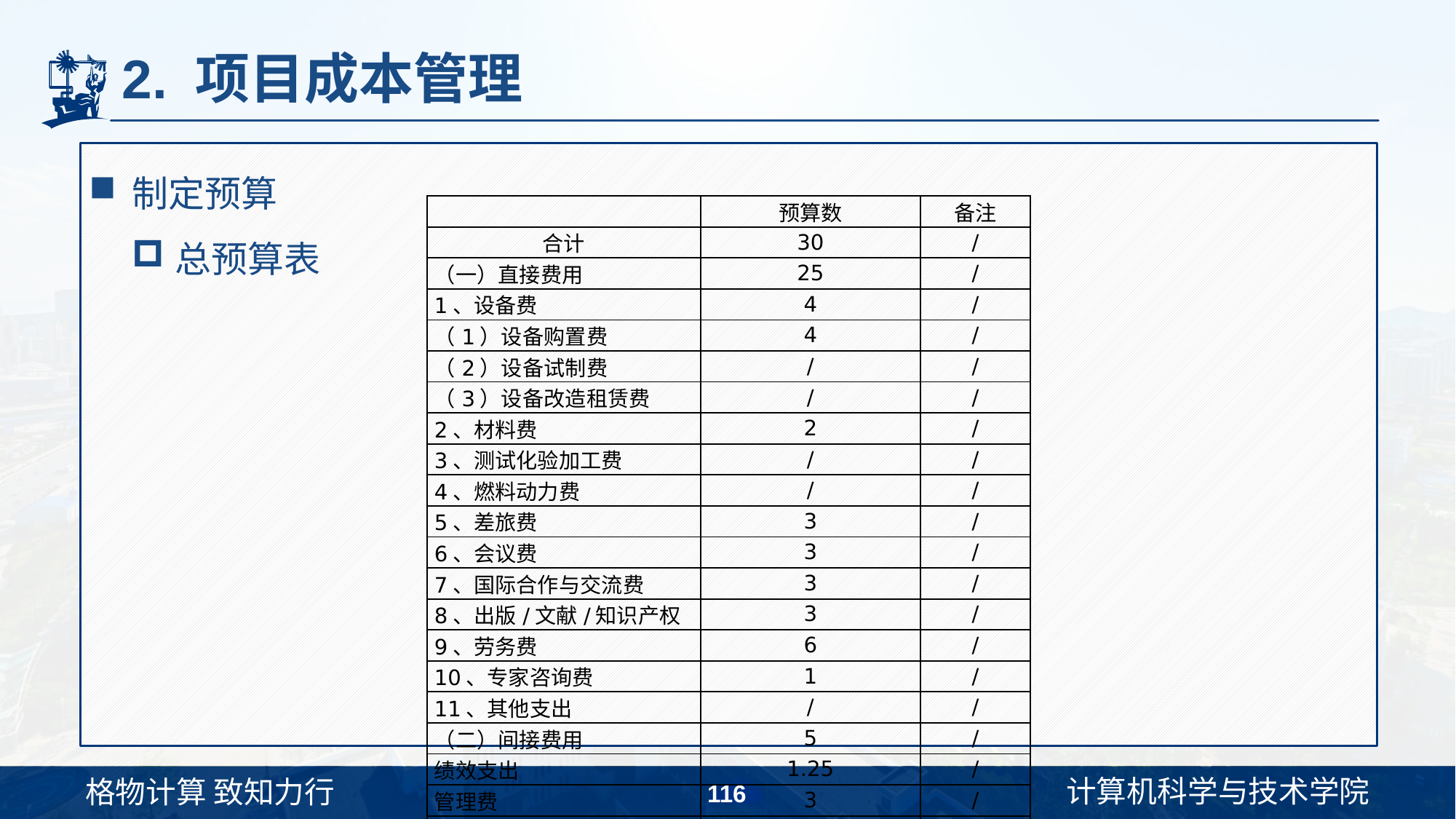

# 2. 项目成本管理
制定预算
总预算表
|  | 预算数 | 备注 |
| --- | --- | --- |
| 合计 | 30 | / |
| （一）直接费用 | 25 | / |
| 1、设备费 | 4 | / |
| （1）设备购置费 | 4 | / |
| （2）设备试制费 | / | / |
| （3）设备改造租赁费 | / | / |
| 2、材料费 | 2 | / |
| 3、测试化验加工费 | / | / |
| 4、燃料动力费 | / | / |
| 5、差旅费 | 3 | / |
| 6、会议费 | 3 | / |
| 7、国际合作与交流费 | 3 | / |
| 8、出版/文献/知识产权 | 3 | / |
| 9、劳务费 | 6 | / |
| 10、专家咨询费 | 1 | / |
| 11、其他支出 | / | / |
| （二）间接费用 | 5 | / |
| 绩效支出 | 1.25 | / |
| 管理费 | 3 | / |
| 课题房租 | 0.75 | / |
116